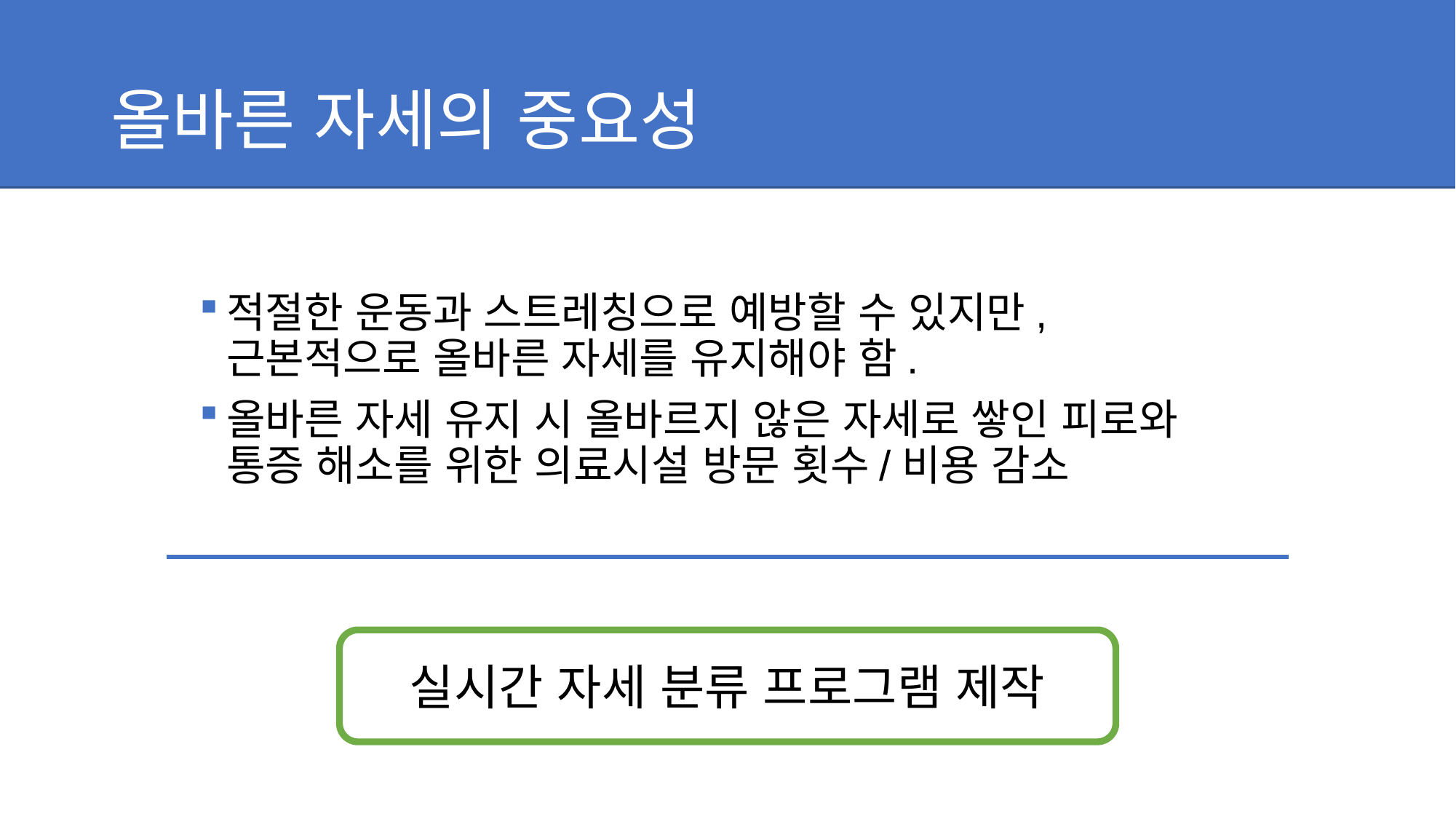

# 올바른 자세의 중요성
적절한 운동과 스트레칭으로 예방할 수 있지만,
근본적으로 올바른 자세를 유지해야 함.
올바른 자세 유지 시 올바르지 않은 자세로 쌓인 피로와 통증 해소를 위한 의료시설 방문 횟수/비용 감소

실시간 자세 분류 프로그램 제작